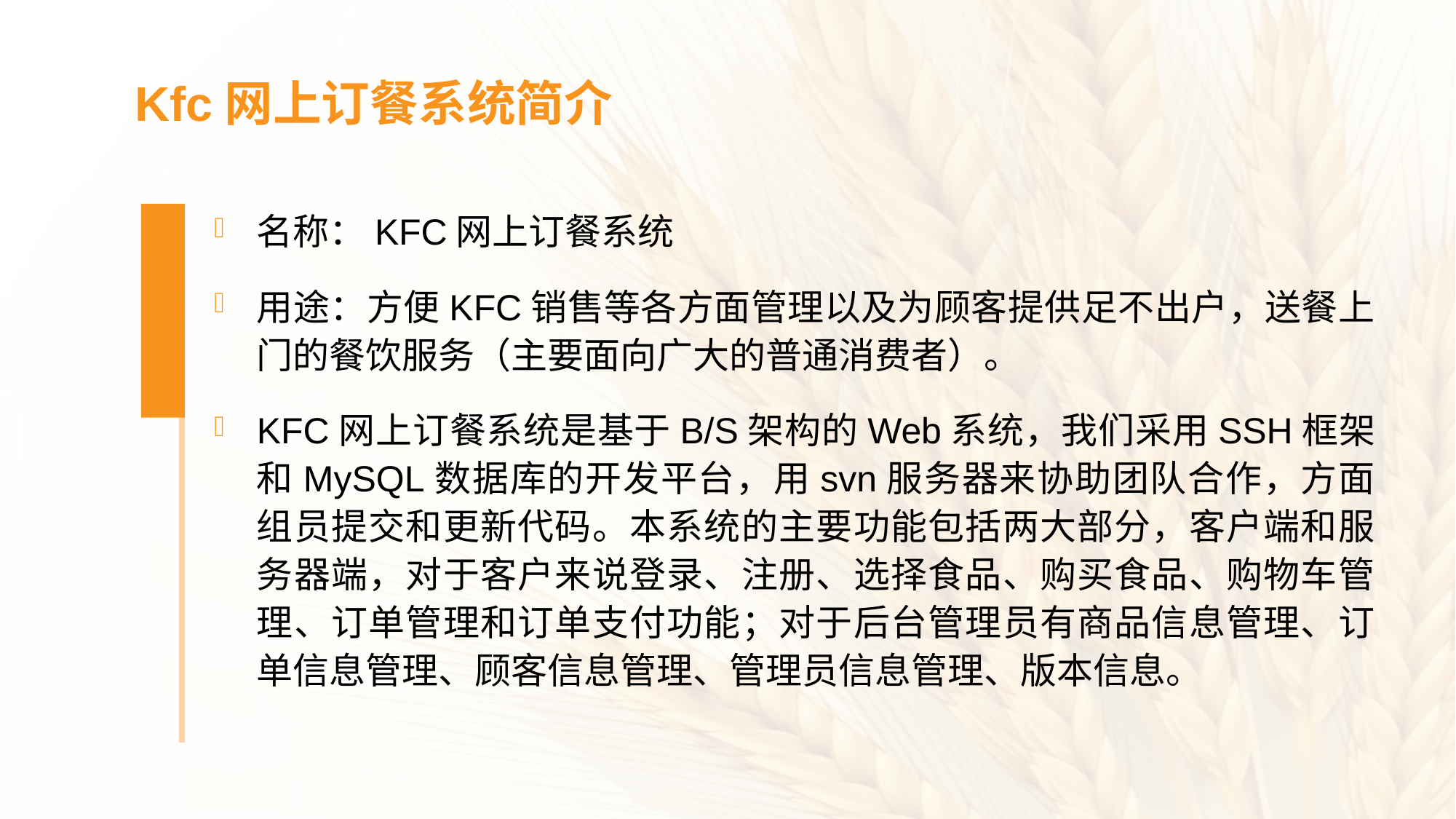

# Kfc网上订餐系统简介
名称：KFC网上订餐系统
用途：方便KFC销售等各方面管理以及为顾客提供足不出户，送餐上门的餐饮服务（主要面向广大的普通消费者）。
KFC网上订餐系统是基于B/S架构的Web系统，我们采用SSH框架和MySQL数据库的开发平台，用svn服务器来协助团队合作，方面组员提交和更新代码。本系统的主要功能包括两大部分，客户端和服务器端，对于客户来说登录、注册、选择食品、购买食品、购物车管理、订单管理和订单支付功能；对于后台管理员有商品信息管理、订单信息管理、顾客信息管理、管理员信息管理、版本信息。